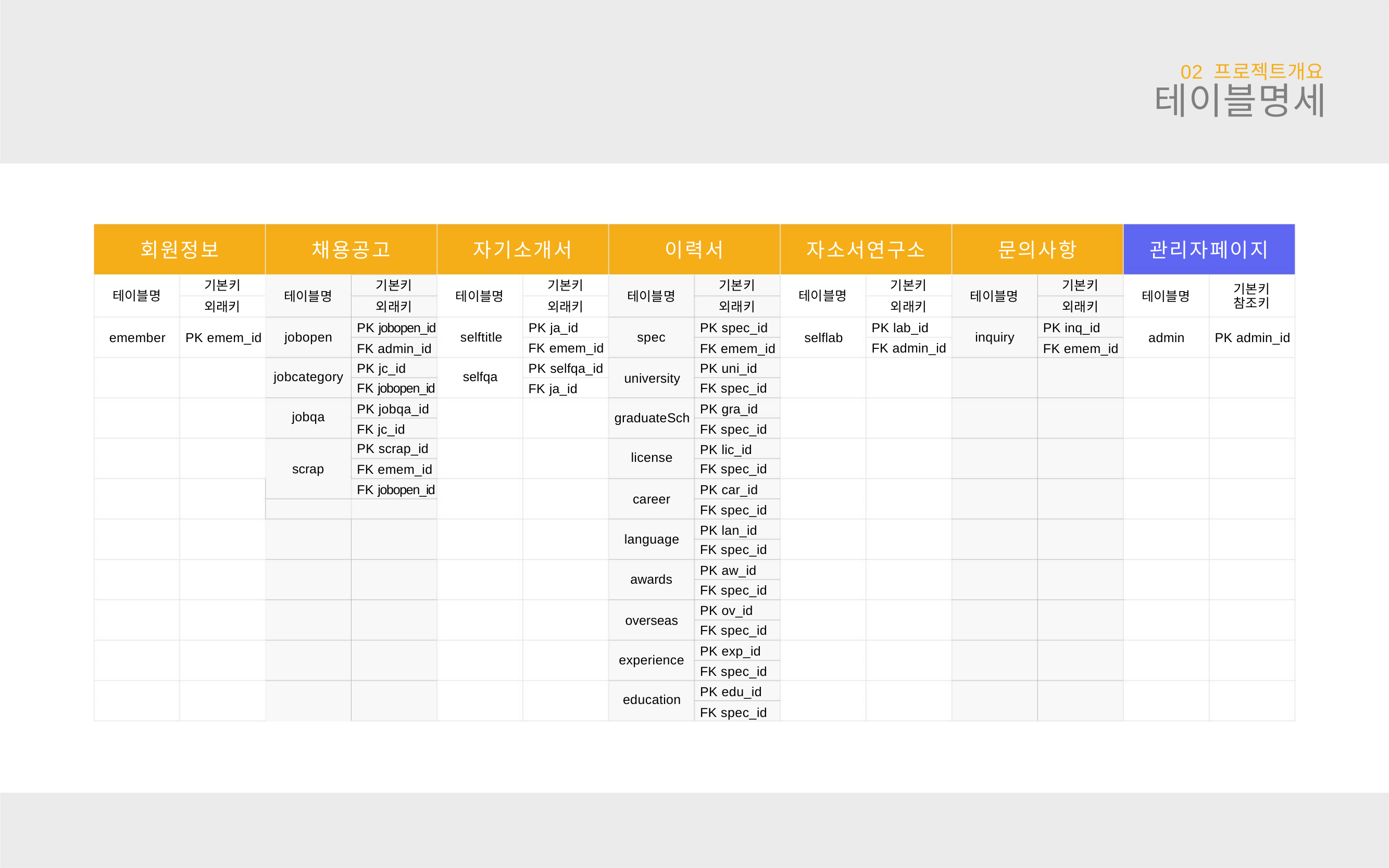

02 프로젝트개요
테이블명세

회원정보
채용공고
자기소개서
이력서
자소서연구소
문의사항
관리자페이지
기본키
기본키
기본키
기본키
기본키
테이블명
기본키
기본키
테이블명
테이블명
테이블명
jobopen
jobcategory
jobqa
테이블명
selftitle
selfqa
테이블명
spec
테이블명
inquiry
참조키
외래키
외래키
외래키
PK ja_id
외래키
외래키
외래키
PK jobopen_id
FK admin_id
PK jc_id
PK spec_id
FK emem_id
PK uni_id
PK lab_id
selflab
PK inq_id
FK emem_id
PK emem_id
PK admin_id
emember
admin
FK emem_id
PK selfqa_id
FK ja_id
FK admin_id
university
graduateSch
license
FK jobopen_id
PK jobqa_id
FK jc_id
FK spec_id
PK gra_id
FK spec_id
PK lic_id
PK scrap_id
FK emem_id
FK jobopen_id
FK spec_id
PK car_id
FK spec_id
PK lan_id
scrap
career
language
awards
FK spec_id
PK aw_id
FK spec_id
PK ov_id
overseas
experience
education
FK spec_id
PK exp_id
FK spec_id
PK edu_id
FK spec_id